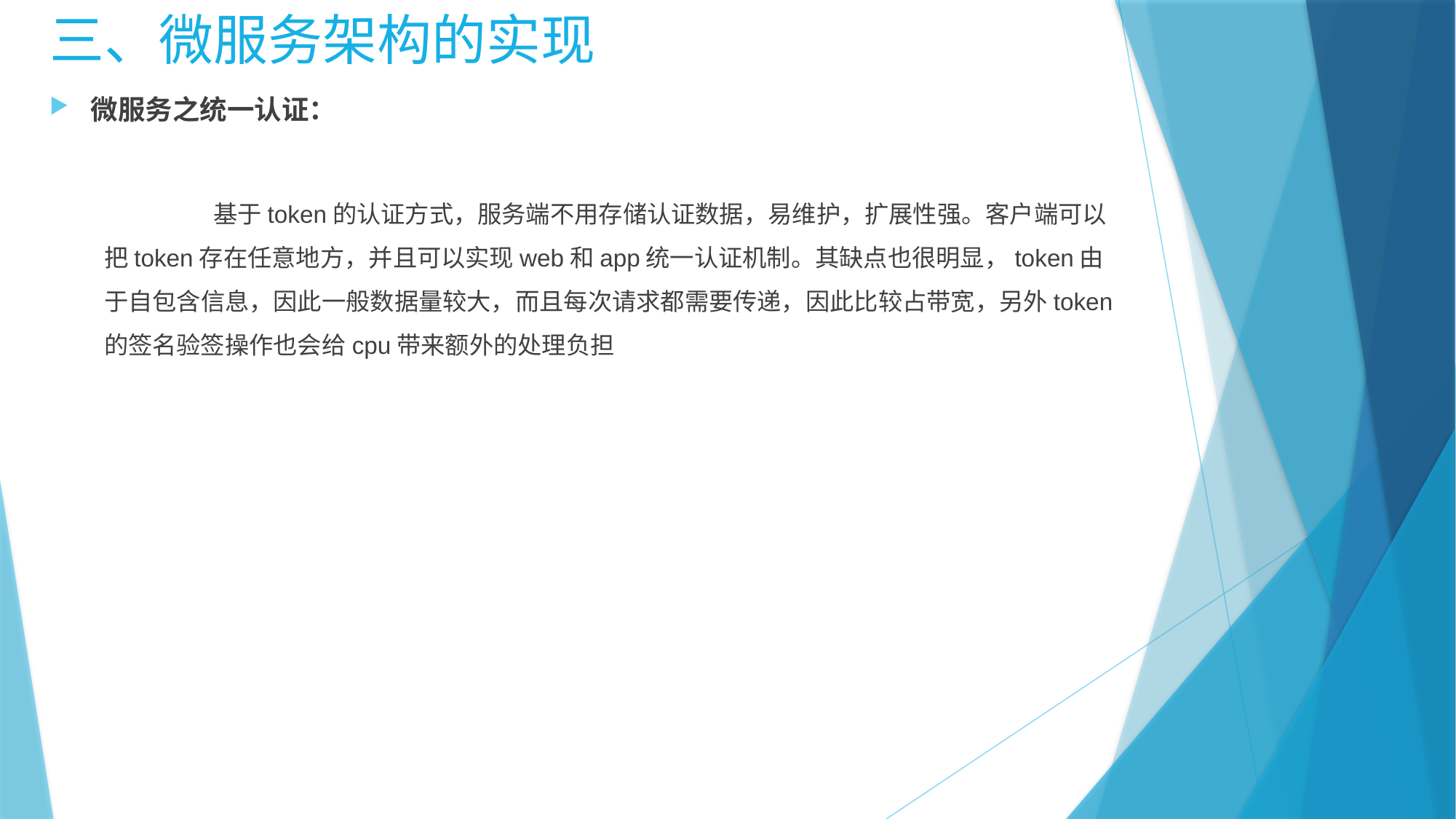

三、微服务架构的实现
微服务之统一认证：

	基于token的认证方式，服务端不用存储认证数据，易维护，扩展性强。客户端可以把token存在任意地方，并且可以实现web和app统一认证机制。其缺点也很明显，token由于自包含信息，因此一般数据量较大，而且每次请求都需要传递，因此比较占带宽，另外token的签名验签操作也会给cpu带来额外的处理负担